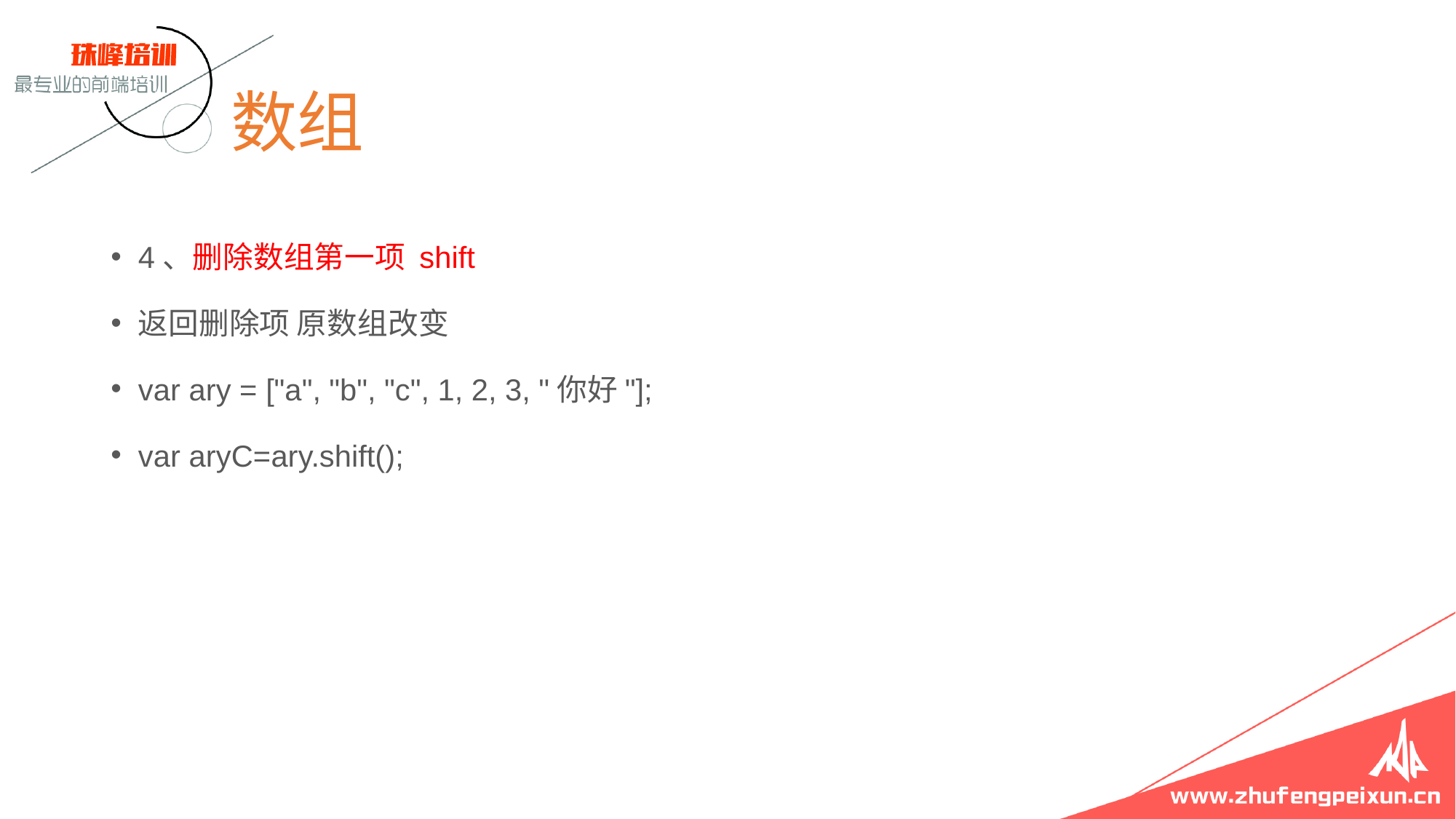

# 数组
4、删除数组第一项 shift
返回删除项 原数组改变
var ary = ["a", "b", "c", 1, 2, 3, "你好"];
var aryC=ary.shift();